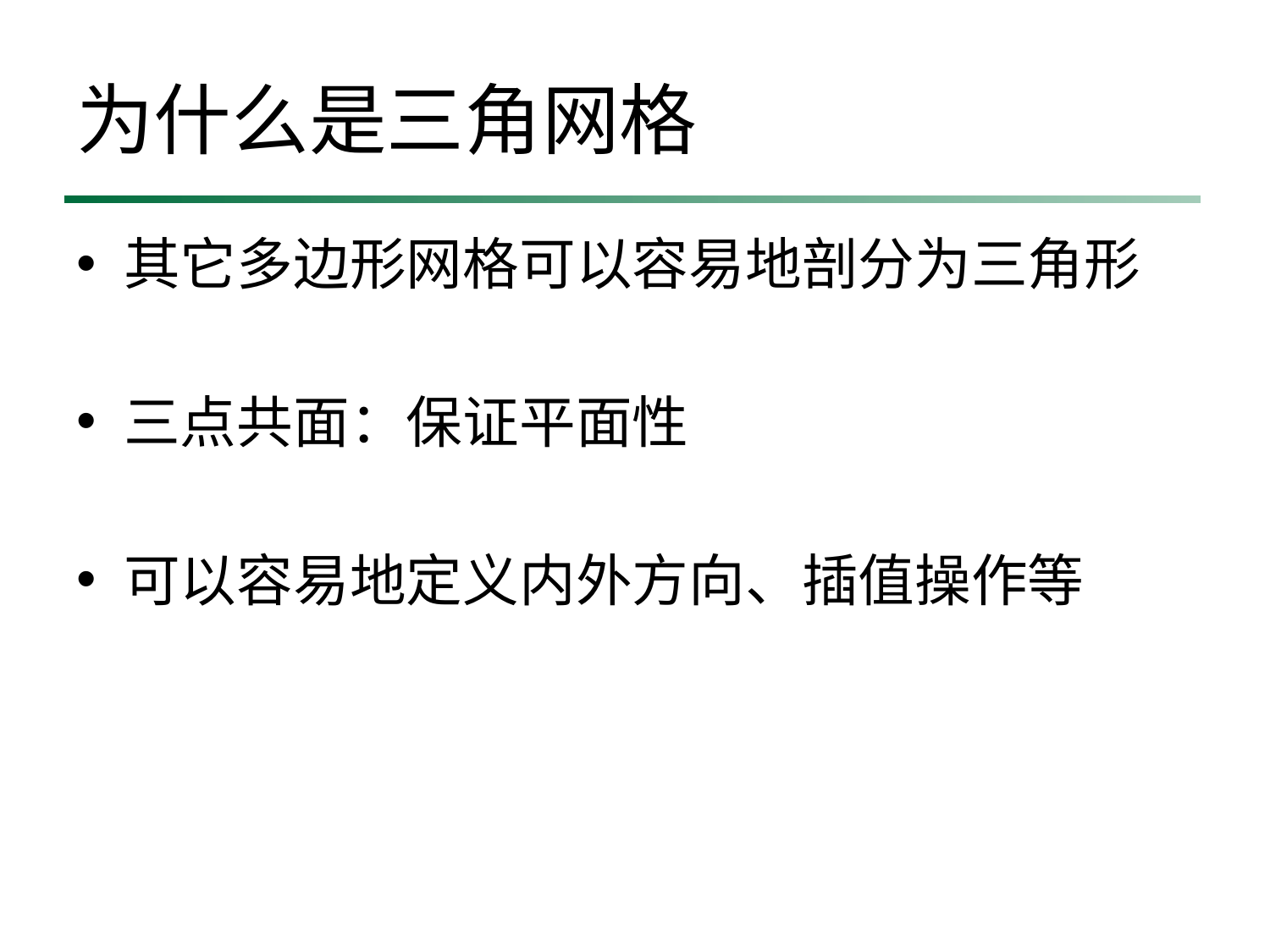

# 为什么是三角网格
其它多边形网格可以容易地剖分为三角形

三点共面：保证平面性

可以容易地定义内外方向、插值操作等